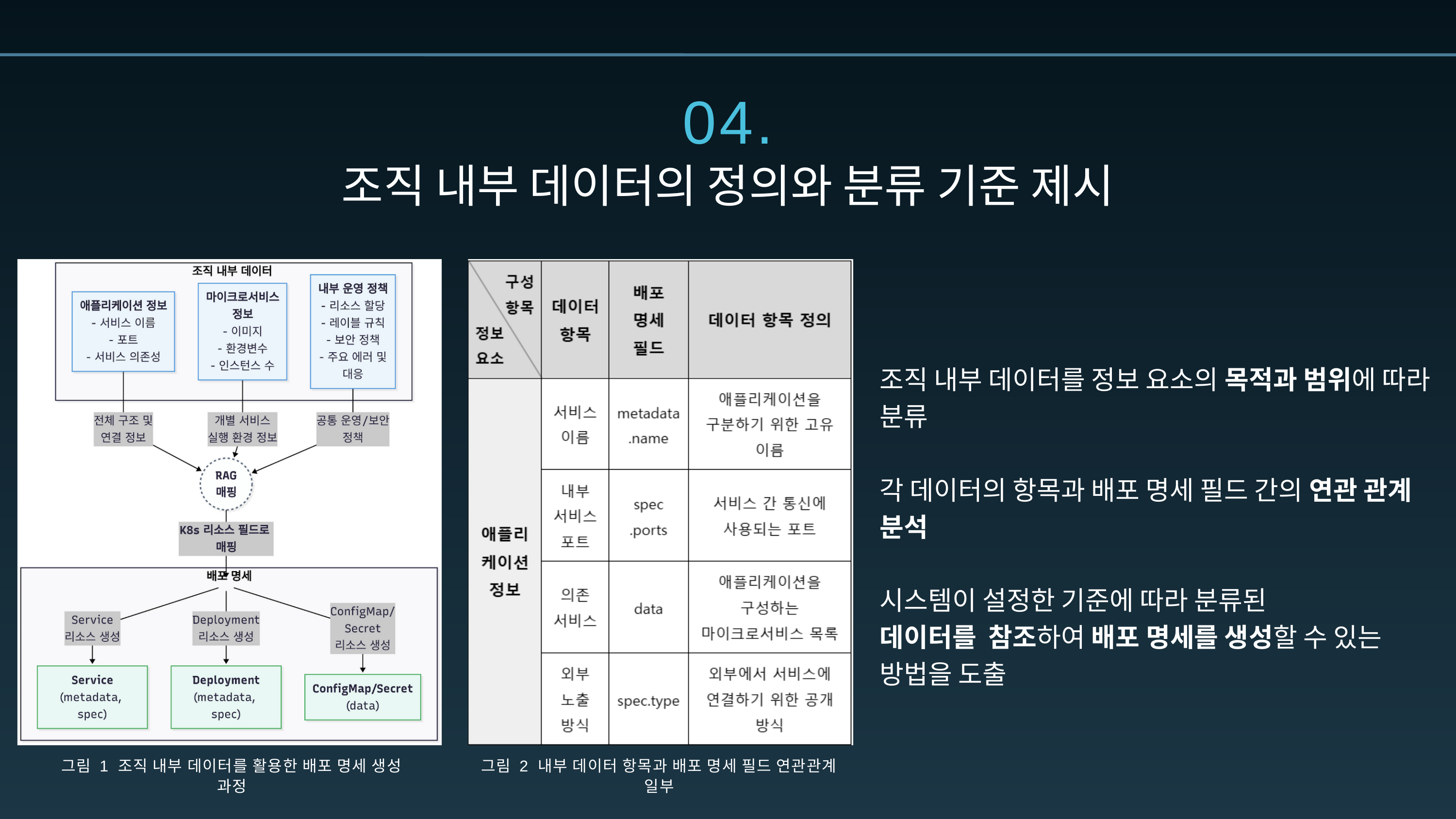

04.
조직 내부 데이터의 정의와 분류 기준 제시

조직 내부 데이터를 정보 요소의 목적과 범위에 따라 분류

각 데이터의 항목과 배포 명세 필드 간의 연관 관계 분석

시스템이 설정한 기준에 따라 분류된
데이터를  참조하여 배포 명세를 생성할 수 있는
방법을 도출
그림 1 조직 내부 데이터를 활용한 배포 명세 생성 과정
그림 2 내부 데이터 항목과 배포 명세 필드 연관관계 일부